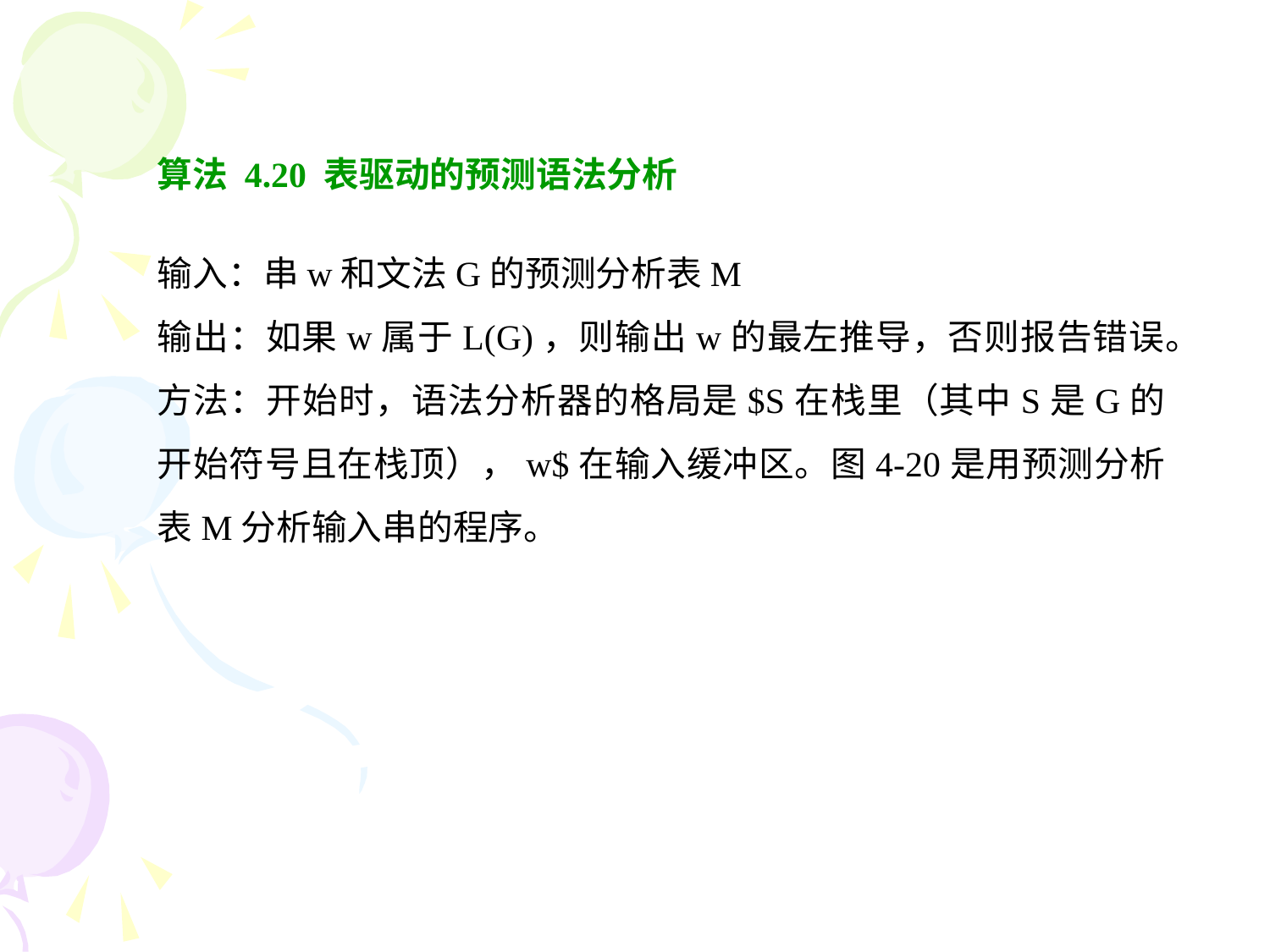

算法 4.20 表驱动的预测语法分析
输入：串w和文法G的预测分析表M
输出：如果w属于L(G)，则输出w的最左推导，否则报告错误。
方法：开始时，语法分析器的格局是$S在栈里（其中S是G的开始符号且在栈顶），w$在输入缓冲区。图4-20是用预测分析表M分析输入串的程序。

67